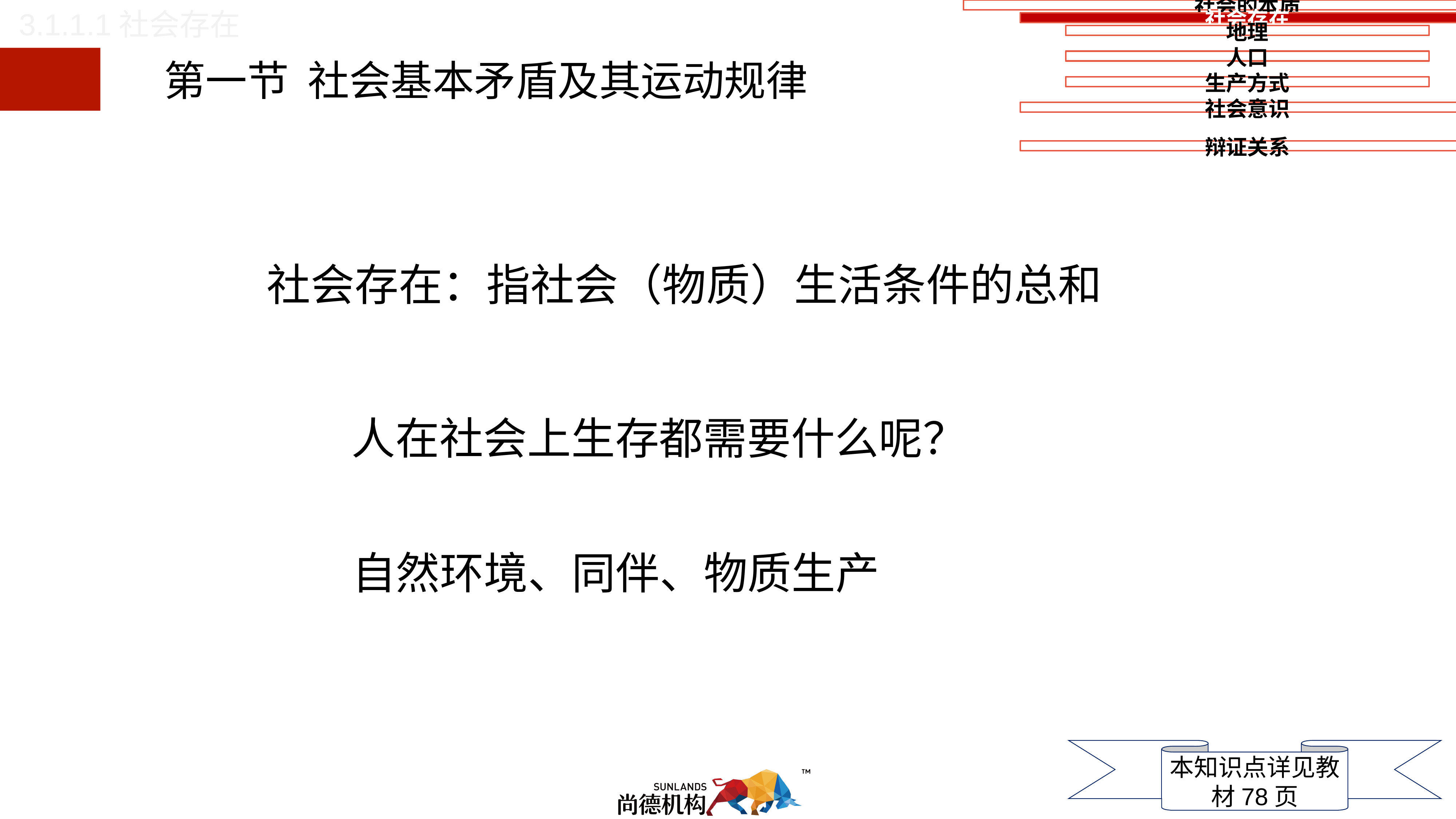

社会的本质
社会存在
社会意识
辩证关系
地理
人口
生产方式
  3.1.1.1社会存在
  第一节  社会基本矛盾及其运动规律

社会存在：指社会（物质）生活条件的总和
人在社会上生存都需要什么呢？
自然环境、同伴、物质生产
本知识点详见教材78页